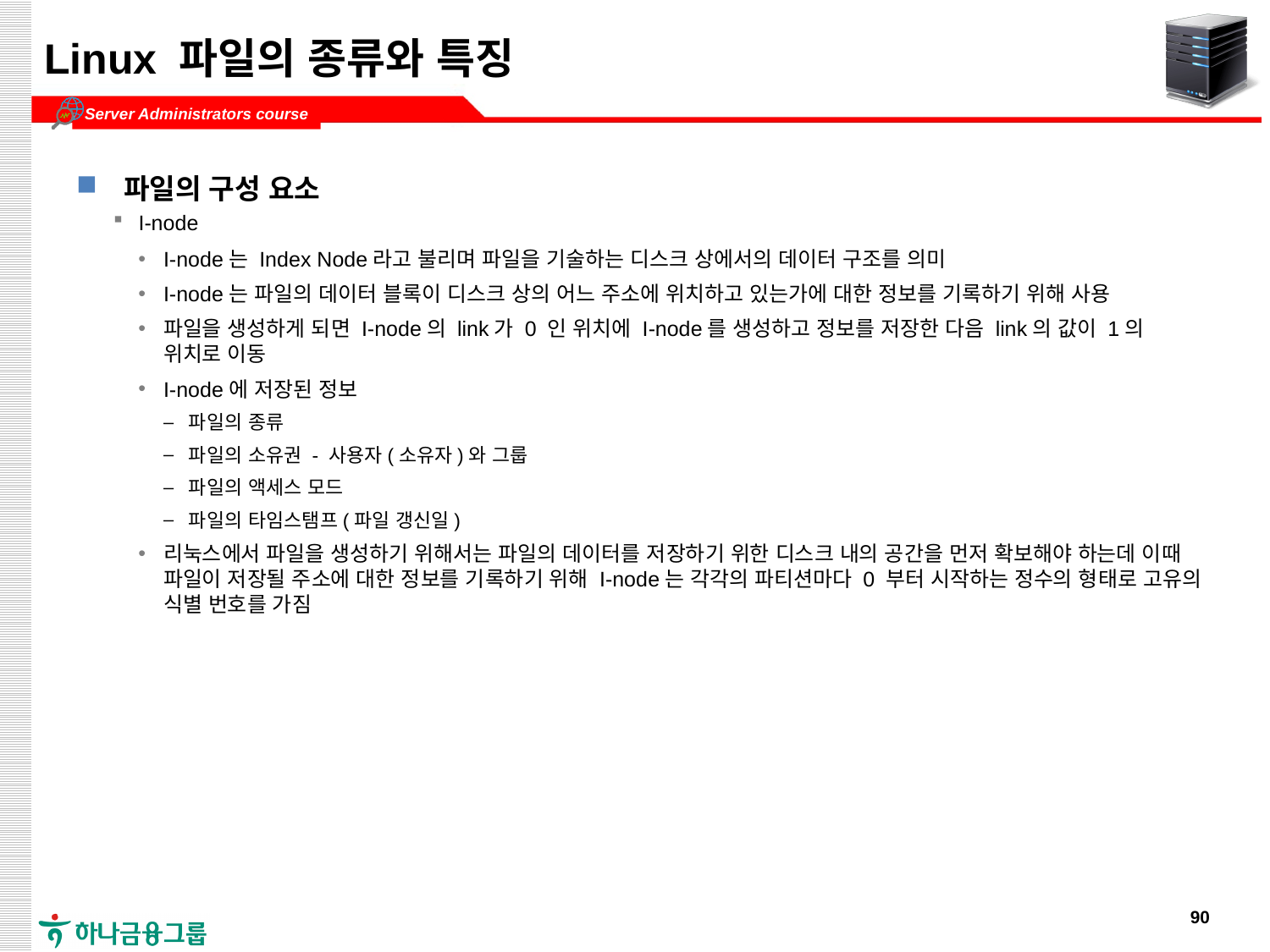

# Linux 파일의 종류와 특징
파일의 구성 요소
I-node
I-node는 Index Node라고 불리며 파일을 기술하는 디스크 상에서의 데이터 구조를 의미
I-node는 파일의 데이터 블록이 디스크 상의 어느 주소에 위치하고 있는가에 대한 정보를 기록하기 위해 사용
파일을 생성하게 되면 I-node의 link가 0 인 위치에 I-node를 생성하고 정보를 저장한 다음 link의 값이 1의 위치로 이동
I-node에 저장된 정보
파일의 종류
파일의 소유권 - 사용자(소유자)와 그룹
파일의 액세스 모드
파일의 타임스탬프(파일 갱신일)
리눅스에서 파일을 생성하기 위해서는 파일의 데이터를 저장하기 위한 디스크 내의 공간을 먼저 확보해야 하는데 이때 파일이 저장될 주소에 대한 정보를 기록하기 위해 I-node는 각각의 파티션마다 0 부터 시작하는 정수의 형태로 고유의 식별 번호를 가짐